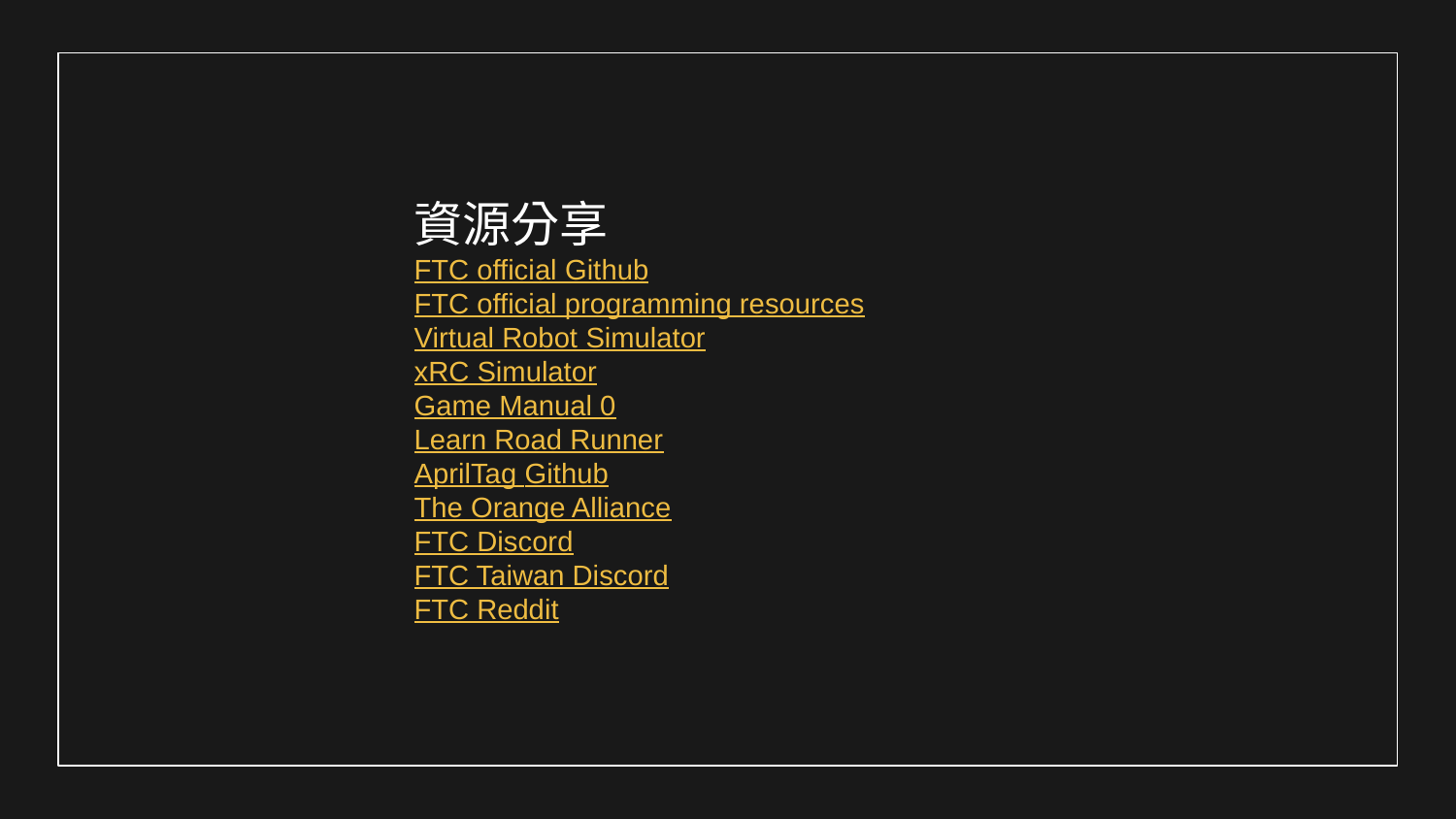

資源分享
FTC official Github
FTC official programming resources
Virtual Robot Simulator
xRC Simulator
Game Manual 0
Learn Road Runner
AprilTag Github
The Orange Alliance
FTC Discord
FTC Taiwan Discord
FTC Reddit